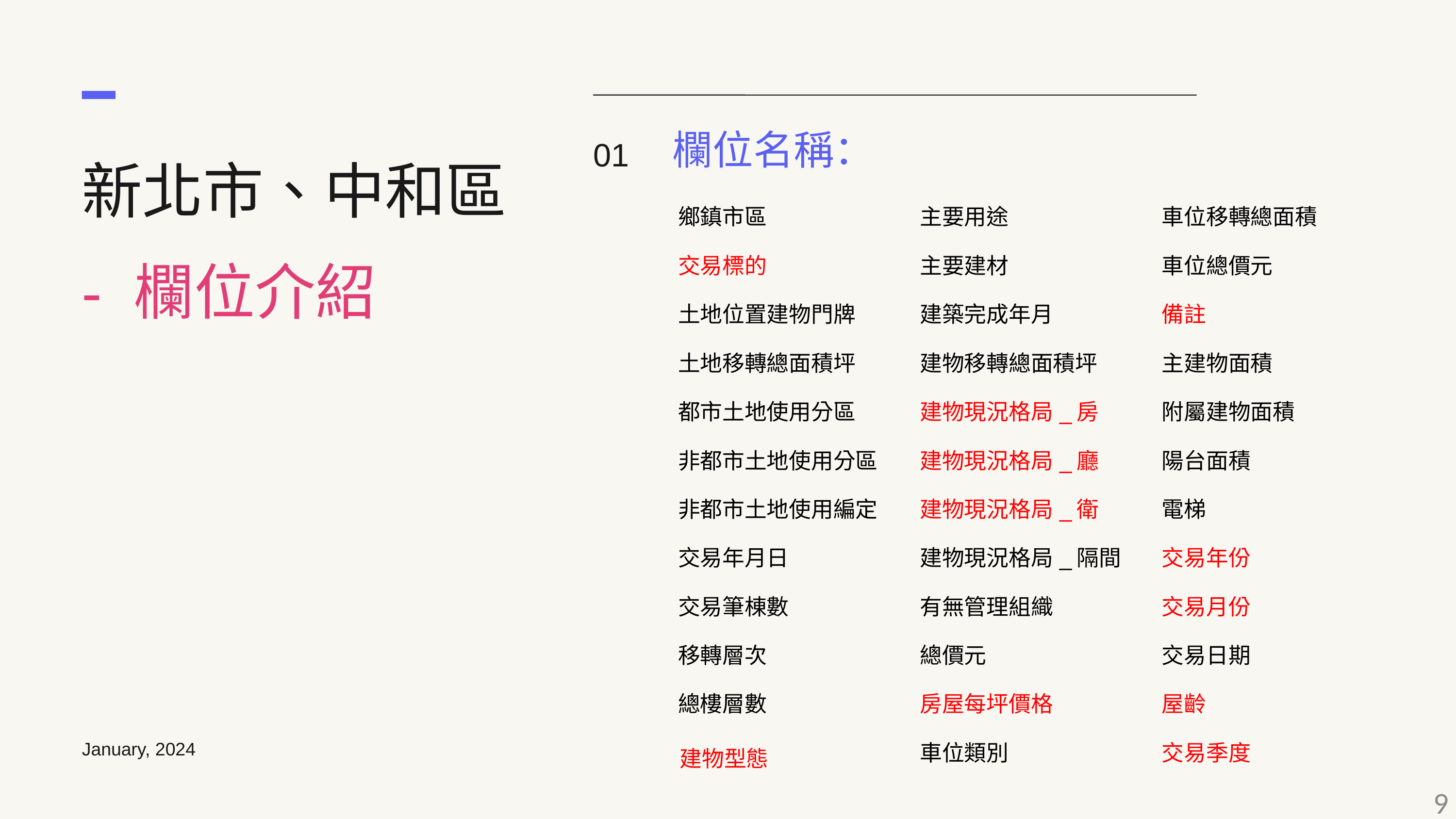

欄位名稱：
新北市、中和區
- 欄位介紹
01
| 鄉鎮市區 | 主要用途 | 車位移轉總面積 |
| --- | --- | --- |
| 交易標的 | 主要建材 | 車位總價元 |
| 土地位置建物門牌 | 建築完成年月 | 備註 |
| 土地移轉總面積坪 | 建物移轉總面積坪 | 主建物面積 |
| 都市土地使用分區 | 建物現況格局\_房 | 附屬建物面積 |
| 非都市土地使用分區 | 建物現況格局\_廳 | 陽台面積 |
| 非都市土地使用編定 | 建物現況格局\_衛 | 電梯 |
| 交易年月日 | 建物現況格局\_隔間 | 交易年份 |
| 交易筆棟數 | 有無管理組織 | 交易月份 |
| 移轉層次 | 總價元 | 交易日期 |
| 總樓層數 | 房屋每坪價格 | 屋齡 |
| 建物型態 | 車位類別 | 交易季度 |
January, 2024
9